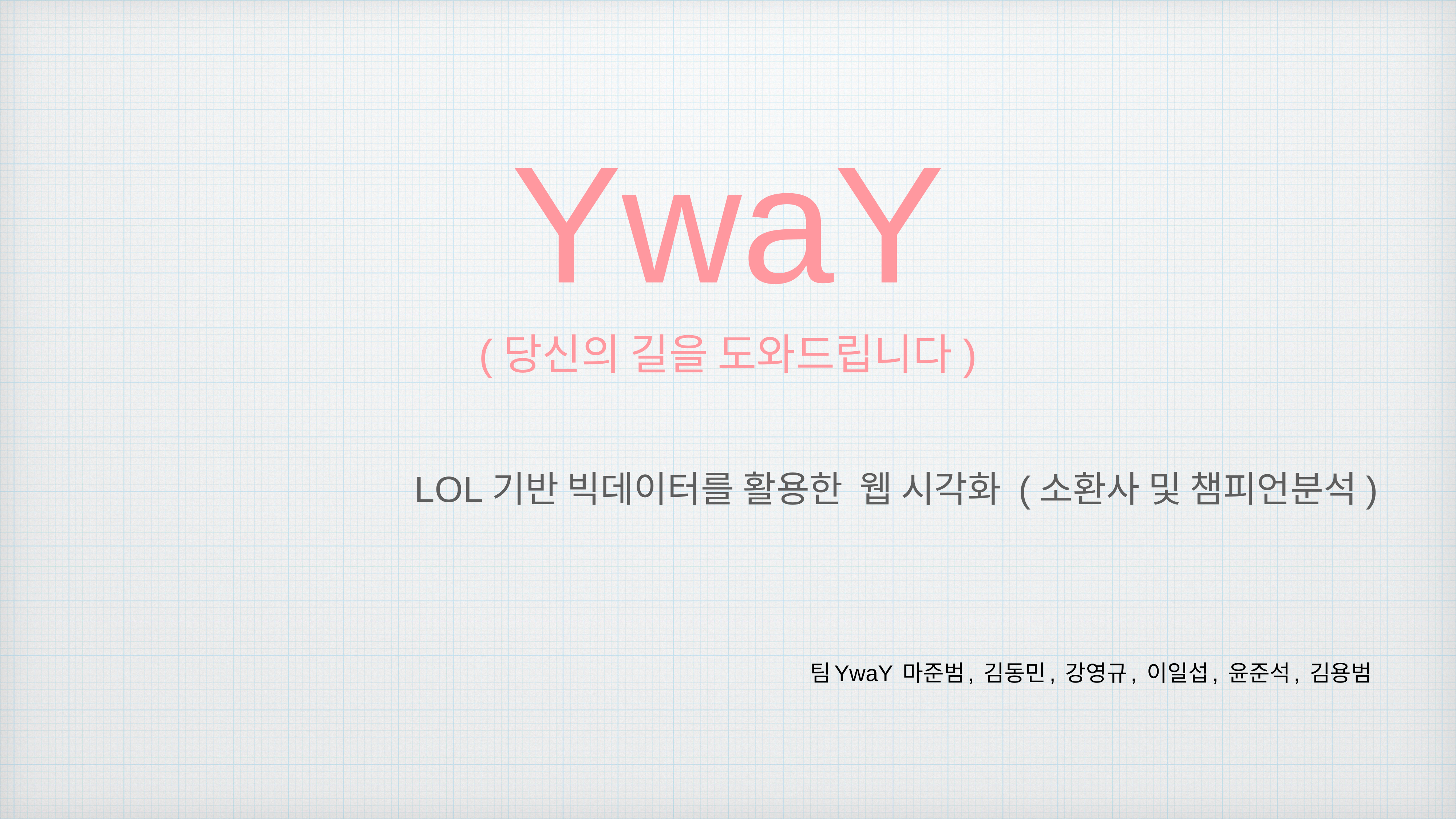

YwaY
(당신의 길을 도와드립니다)
LOL기반 빅데이터를 활용한  웹 시각화 (소환사 및 챔피언분석)
팀YwaY 마준범, 김동민, 강영규, 이일섭, 윤준석, 김용범